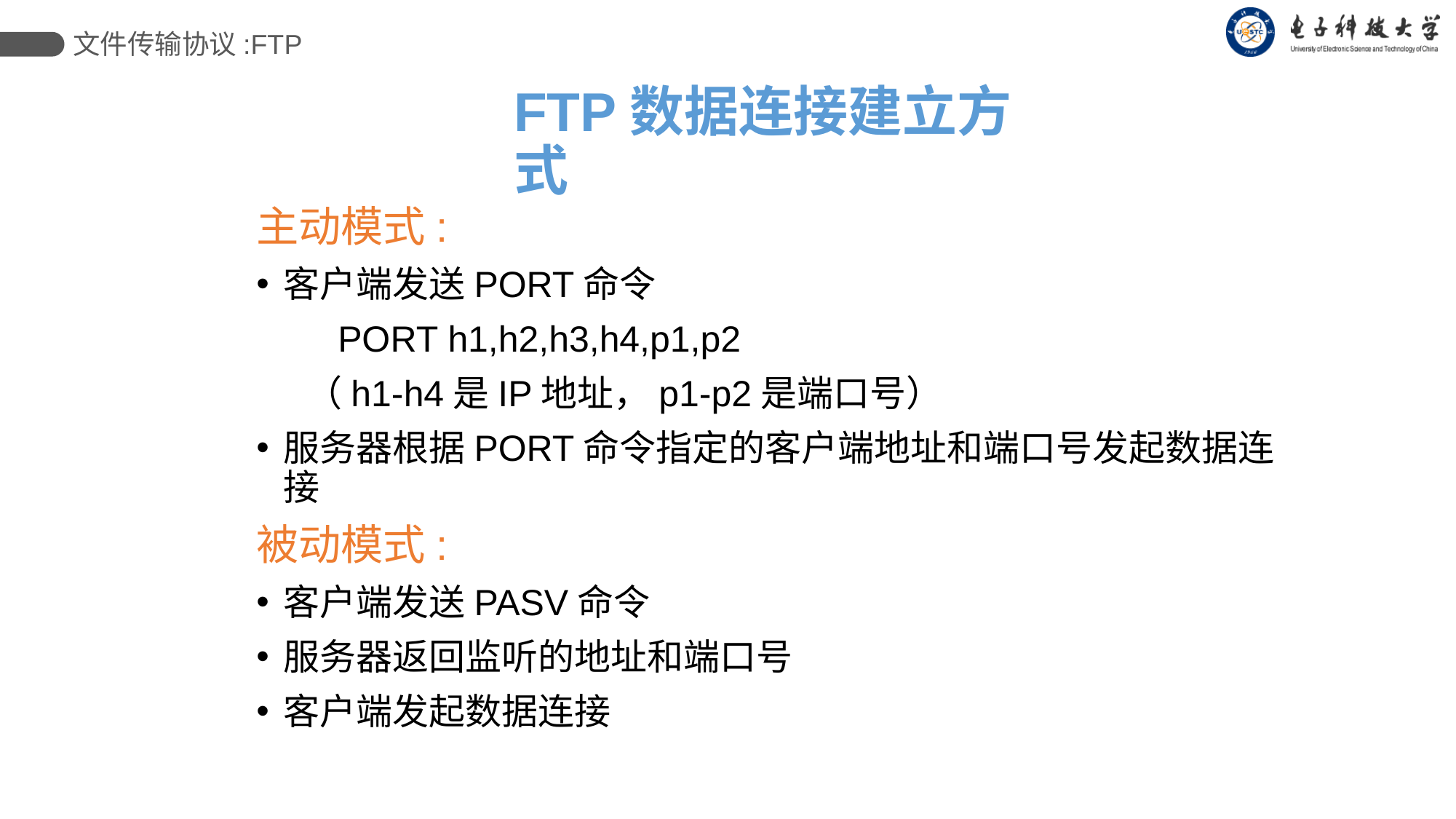

文件传输协议:FTP
# FTP数据连接建立方式
主动模式:
客户端发送PORT命令
        PORT h1,h2,h3,h4,p1,p2
     （h1-h4是IP地址，p1-p2是端口号）
服务器根据PORT命令指定的客户端地址和端口号发起数据连接
被动模式:
客户端发送PASV命令
服务器返回监听的地址和端口号
客户端发起数据连接